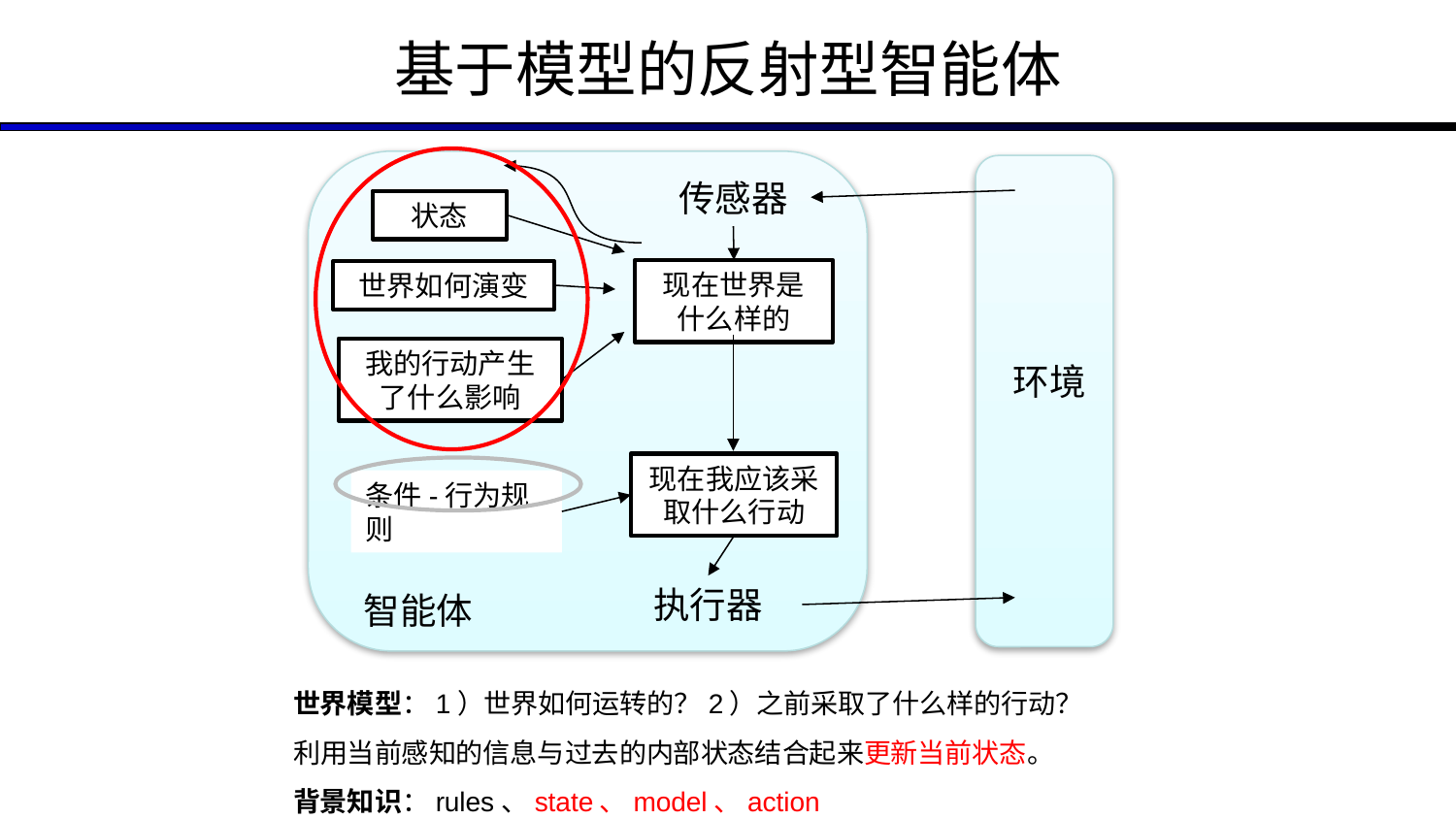

基于模型的反射型智能体

传感器
状态
现在世界是什么样的
世界如何演变
我的行动产生了什么影响
环境
现在我应该采取什么行动

条件-行为规则
执行器
智能体
世界模型：1）世界如何运转的？2）之前采取了什么样的行动？
利用当前感知的信息与过去的内部状态结合起来更新当前状态。
背景知识：rules、state、model、action